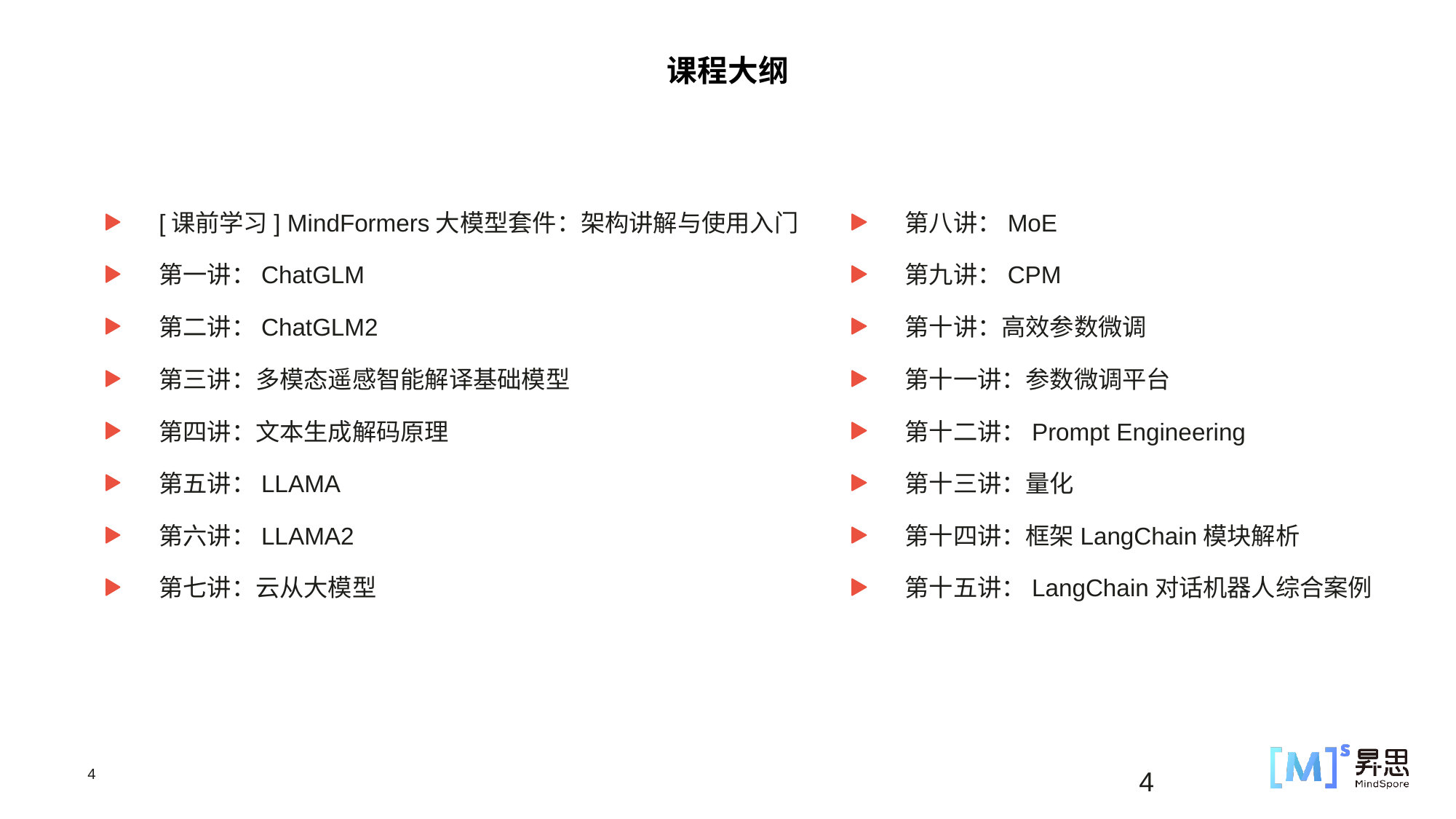

课程大纲
[课前学习] MindFormers大模型套件：架构讲解与使用入门
第一讲：ChatGLM
第二讲：ChatGLM2
第三讲：多模态遥感智能解译基础模型
第四讲：文本生成解码原理
第五讲：LLAMA
第六讲：LLAMA2
第七讲：云从大模型

第八讲：MoE
第九讲：CPM
第十讲：高效参数微调
第十一讲：参数微调平台
第十二讲：Prompt Engineering
第十三讲：量化
第十四讲：框架LangChain模块解析
第十五讲：LangChain对话机器人综合案例
4